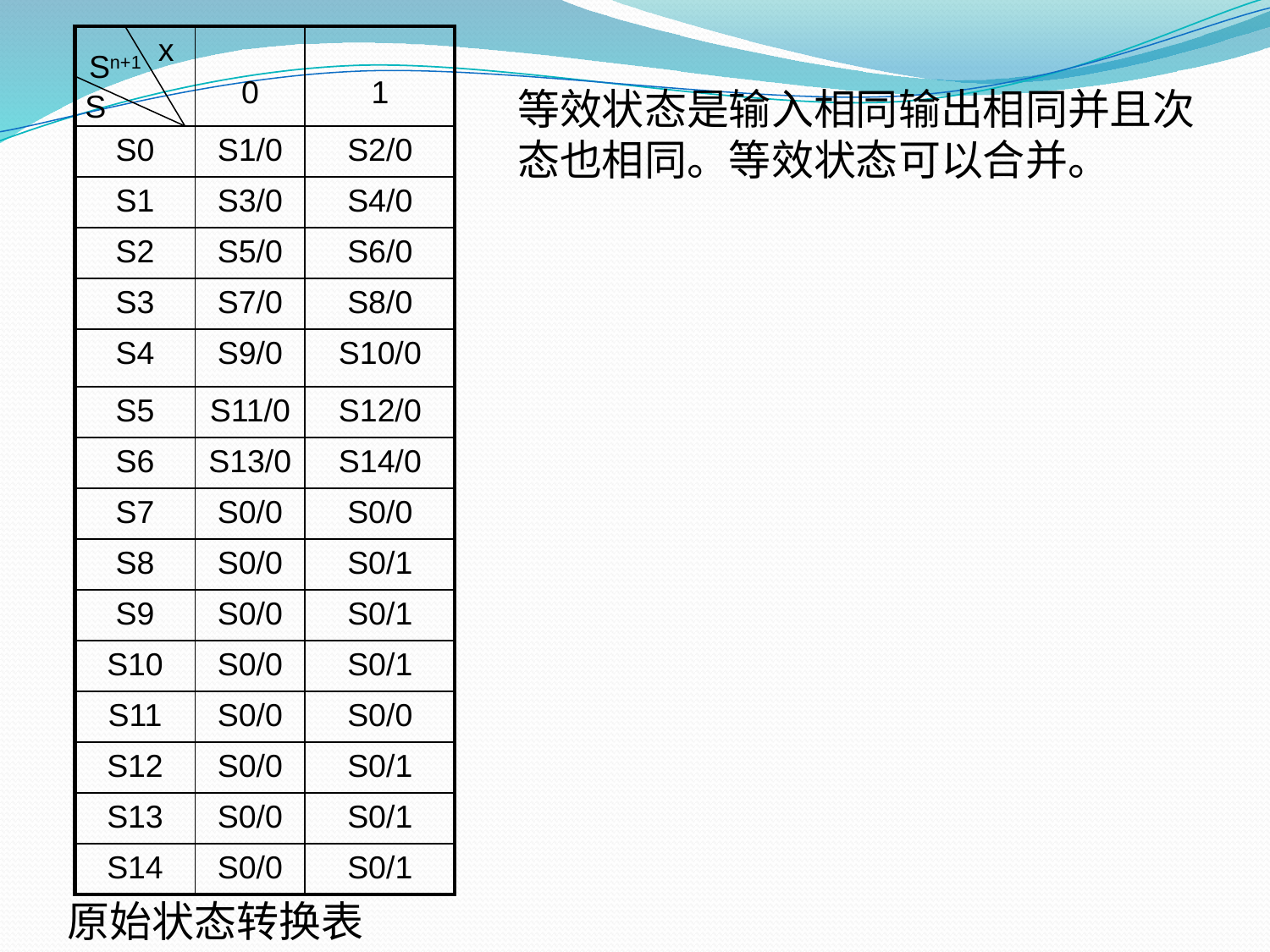

| x | 0 | 1 |
| --- | --- | --- |
| S0 | S1/0 | S2/0 |
| S1 | S3/0 | S4/0 |
| S2 | S5/0 | S6/0 |
| S3 | S7/0 | S8/0 |
| S4 | S9/0 | S10/0 |
| S5 | S11/0 | S12/0 |
| S6 | S13/0 | S14/0 |
| S7 | S0/0 | S0/0 |
| S8 | S0/0 | S0/1 |
| S9 | S0/0 | S0/1 |
| S10 | S0/0 | S0/1 |
| S11 | S0/0 | S0/0 |
| S12 | S0/0 | S0/1 |
| S13 | S0/0 | S0/1 |
| S14 | S0/0 | S0/1 |

Sn+1

等效状态是输入相同输出相同并且次态也相同。等效状态可以合并。
S
原始状态转换表